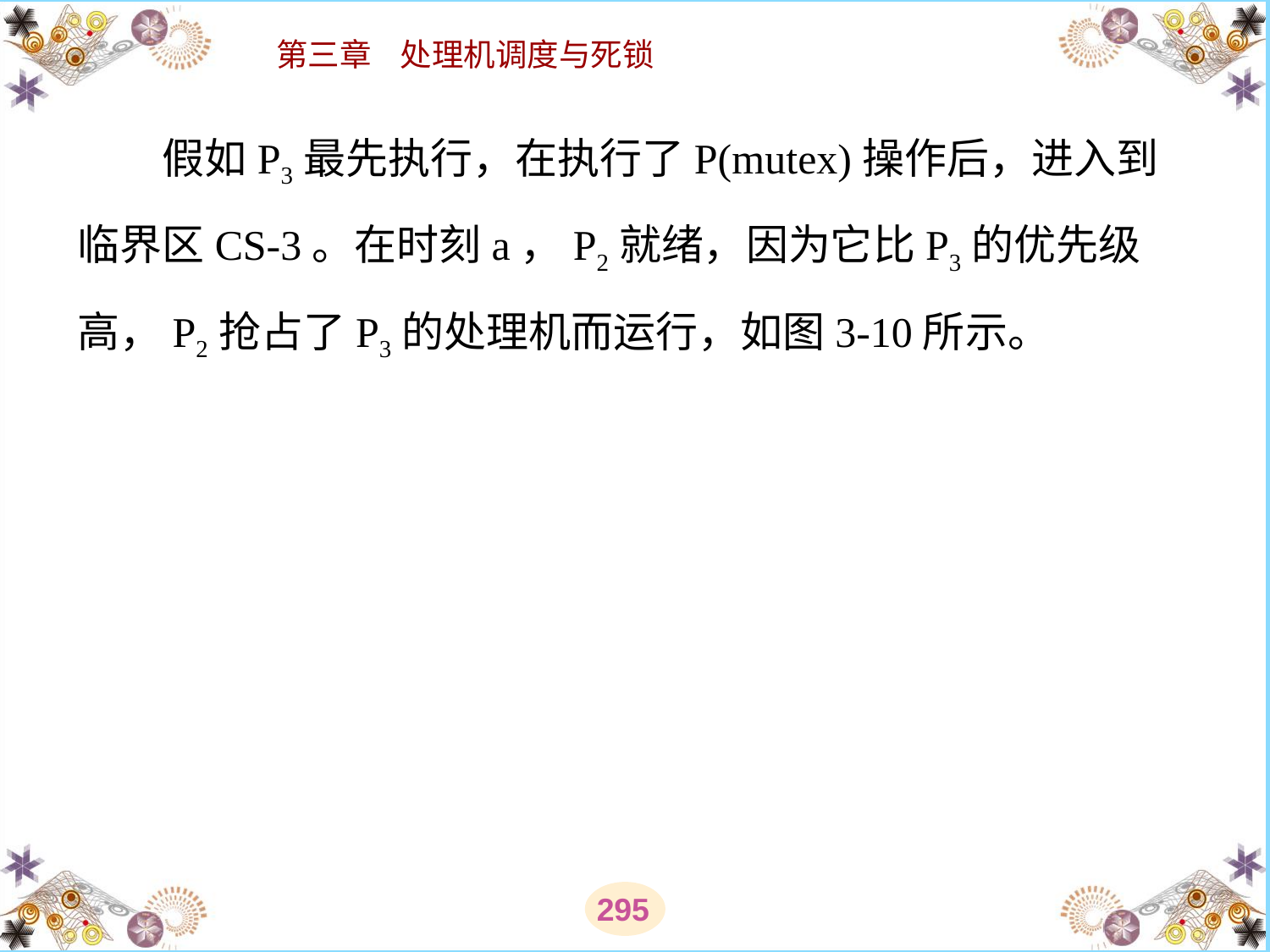

# 假如P3最先执行，在执行了P(mutex)操作后，进入到临界区CS-3。在时刻a，P2就绪，因为它比P3的优先级高，P2抢占了P3的处理机而运行，如图3-10所示。